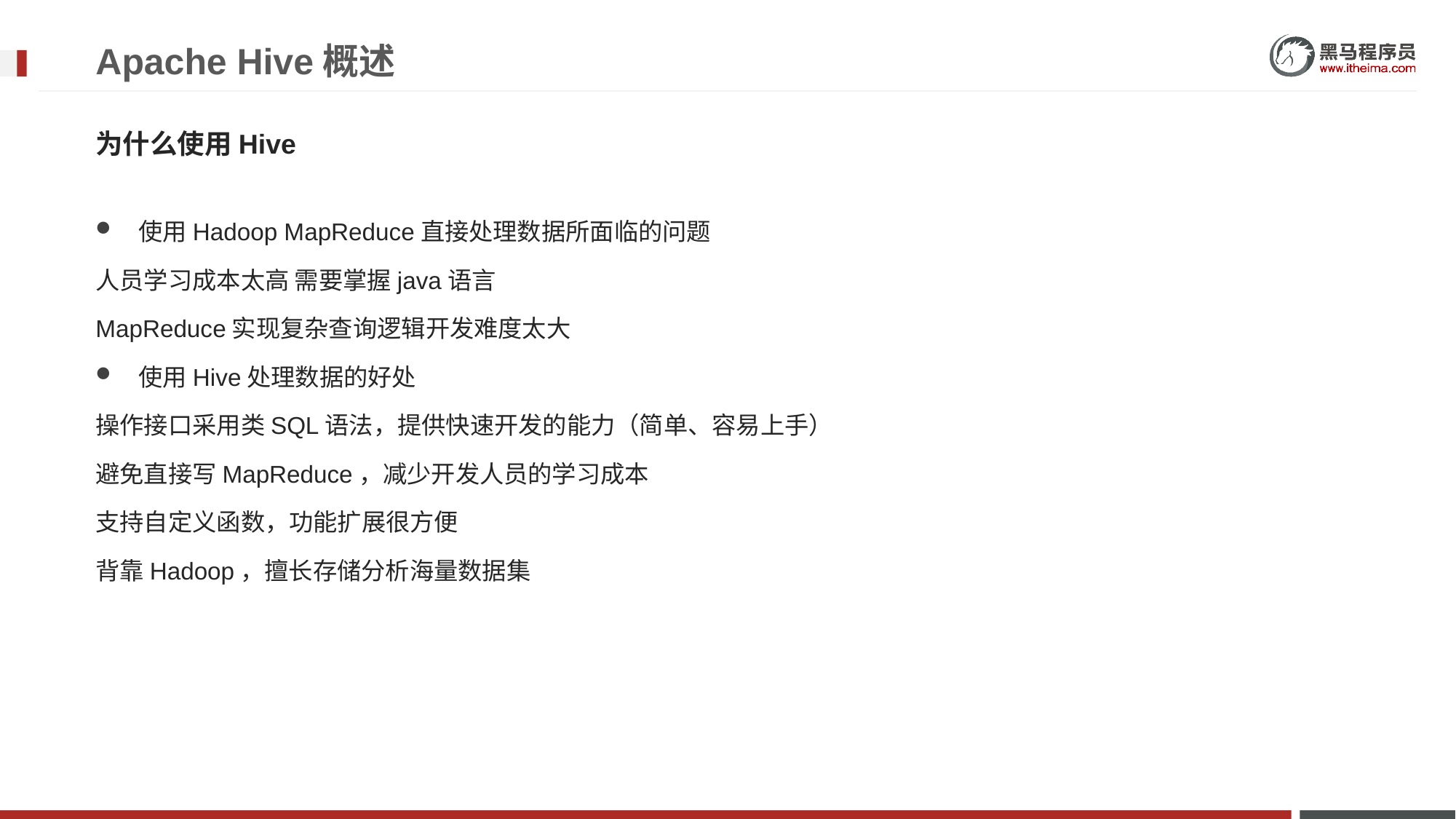

# Apache Hive概述
为什么使用Hive
使用Hadoop MapReduce直接处理数据所面临的问题
人员学习成本太高 需要掌握java语言
MapReduce实现复杂查询逻辑开发难度太大
使用Hive处理数据的好处
操作接口采用类SQL语法，提供快速开发的能力（简单、容易上手）
避免直接写MapReduce，减少开发人员的学习成本
支持自定义函数，功能扩展很方便
背靠Hadoop，擅长存储分析海量数据集